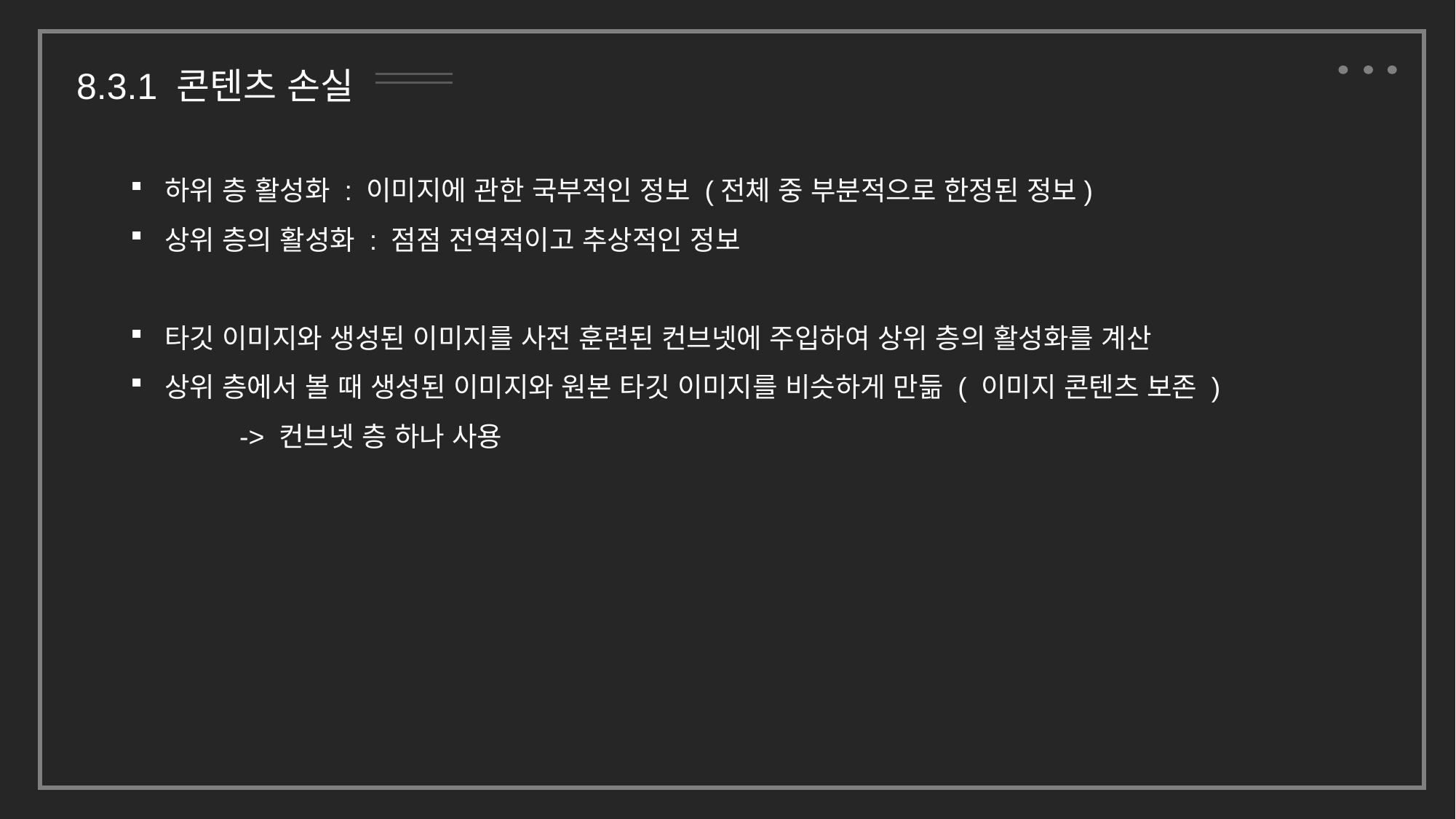

8.3.1 콘텐츠 손실

하위 층 활성화 : 이미지에 관한 국부적인 정보 (전체 중 부분적으로 한정된 정보)
상위 층의 활성화 : 점점 전역적이고 추상적인 정보

타깃 이미지와 생성된 이미지를 사전 훈련된 컨브넷에 주입하여 상위 층의 활성화를 계산
상위 층에서 볼 때 생성된 이미지와 원본 타깃 이미지를 비슷하게 만듦 ( 이미지 콘텐츠 보존 )
	-> 컨브넷 층 하나 사용